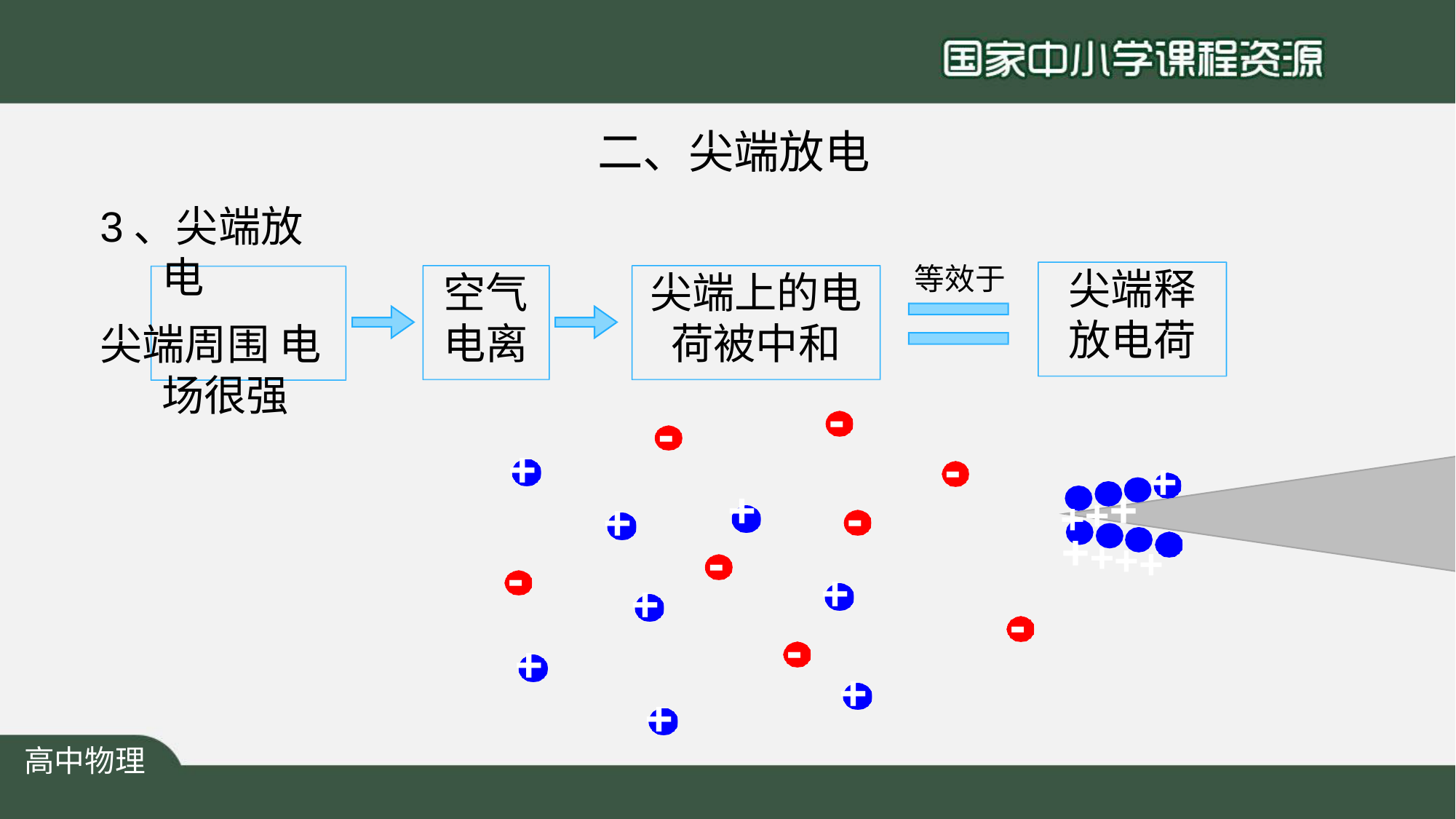

# 二、尖端放电
3、尖端放电
尖端周围 电场很强
等效于
尖端释 放电荷

空气 电离
尖端上的电 荷被中和

-
-
-

+
-
+
-
+
+++

+
+
+

+
-

++++

+
-

-

+

高中物理